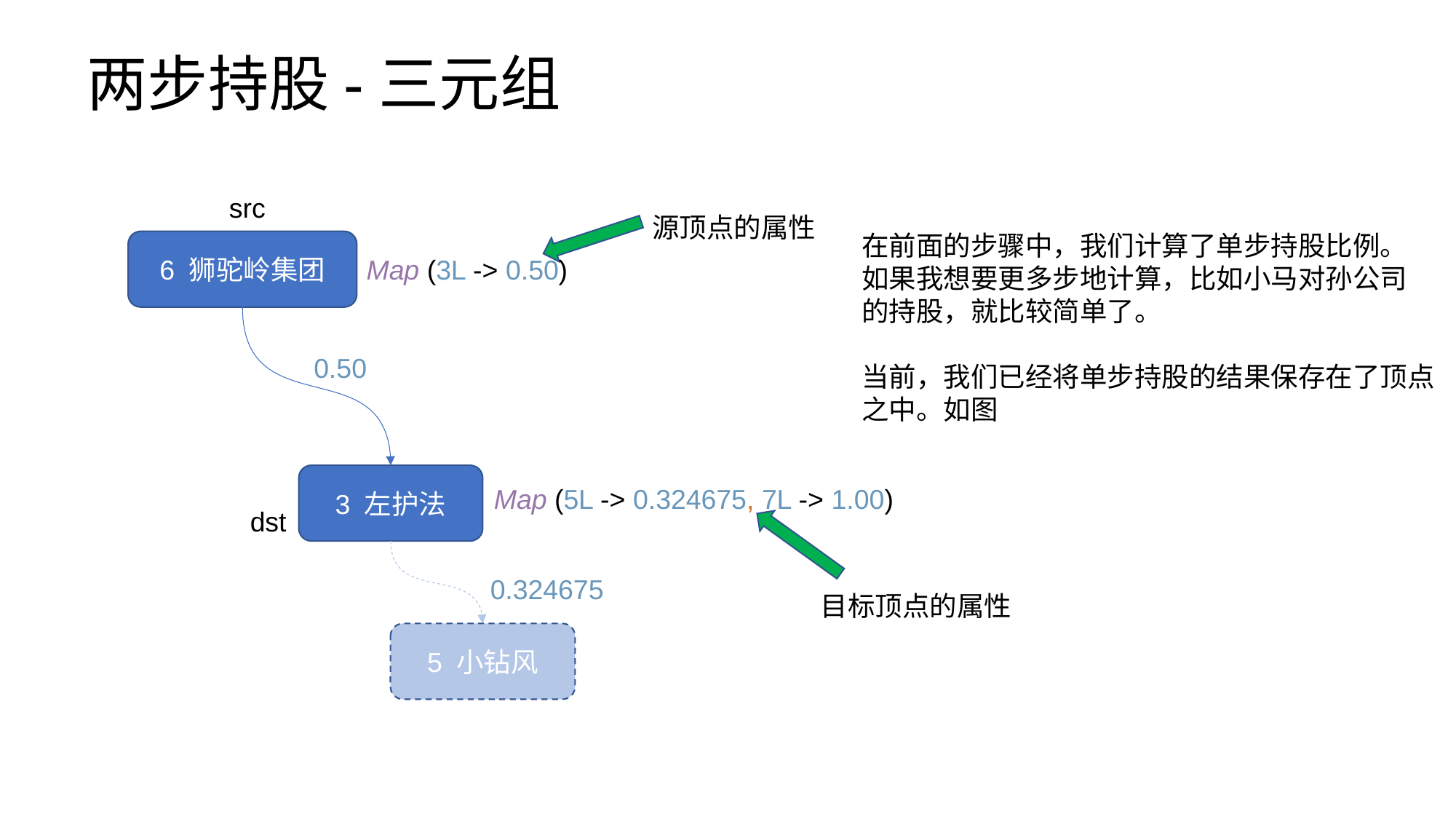

两步持股-三元组
src
源顶点的属性
在前面的步骤中，我们计算了单步持股比例。
如果我想要更多步地计算，比如小马对孙公司
的持股，就比较简单了。

当前，我们已经将单步持股的结果保存在了顶点
之中。如图

6 狮驼岭集团
Map (3L -> 0.50)
0.50
3 左护法
Map (5L -> 0.324675, 7L -> 1.00)
dst

0.324675
目标顶点的属性
5 小钻风